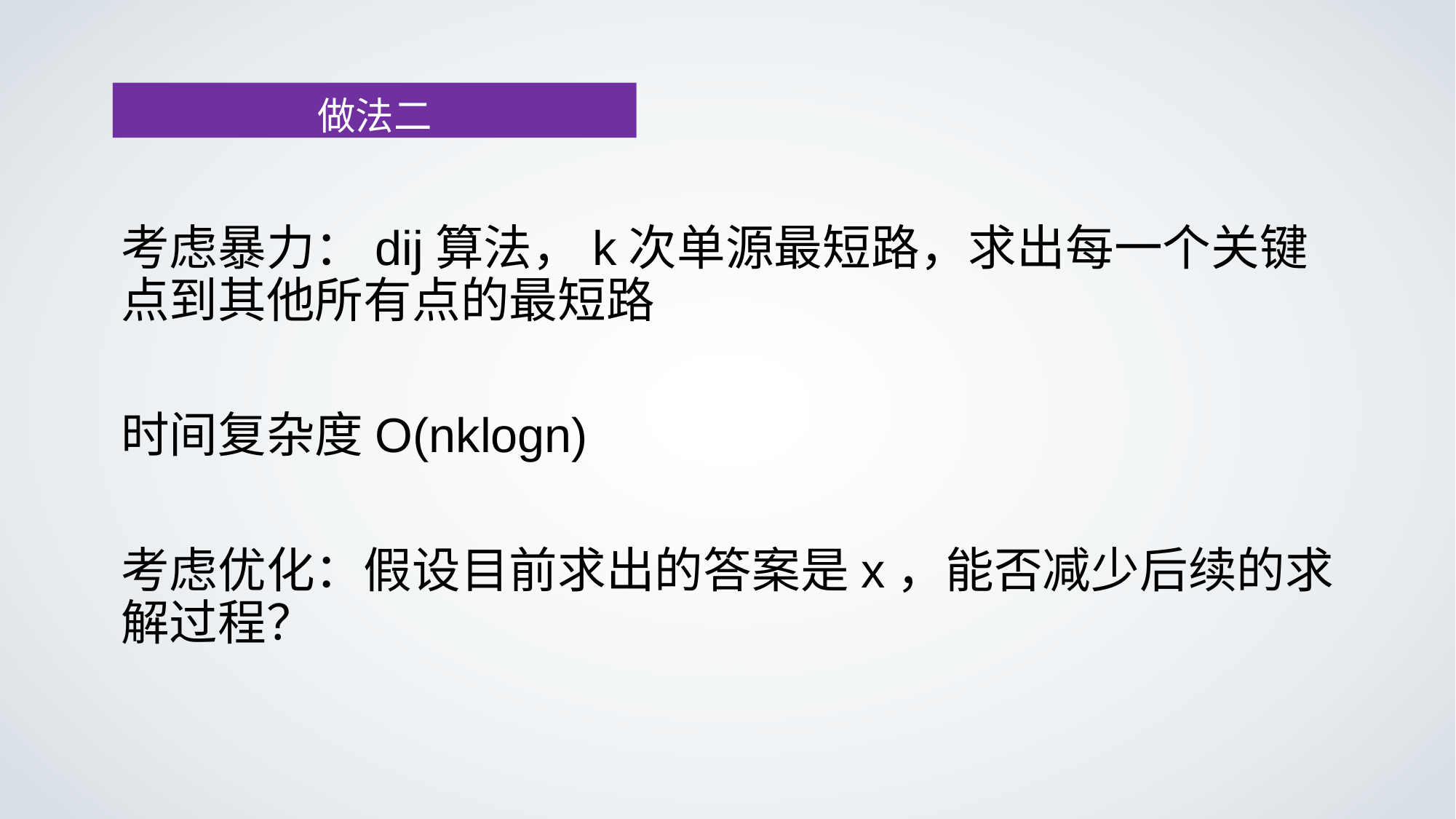

#
做法二
考虑暴力：dij算法，k次单源最短路，求出每一个关键点到其他所有点的最短路

时间复杂度O(nklogn)

考虑优化：假设目前求出的答案是x，能否减少后续的求解过程？